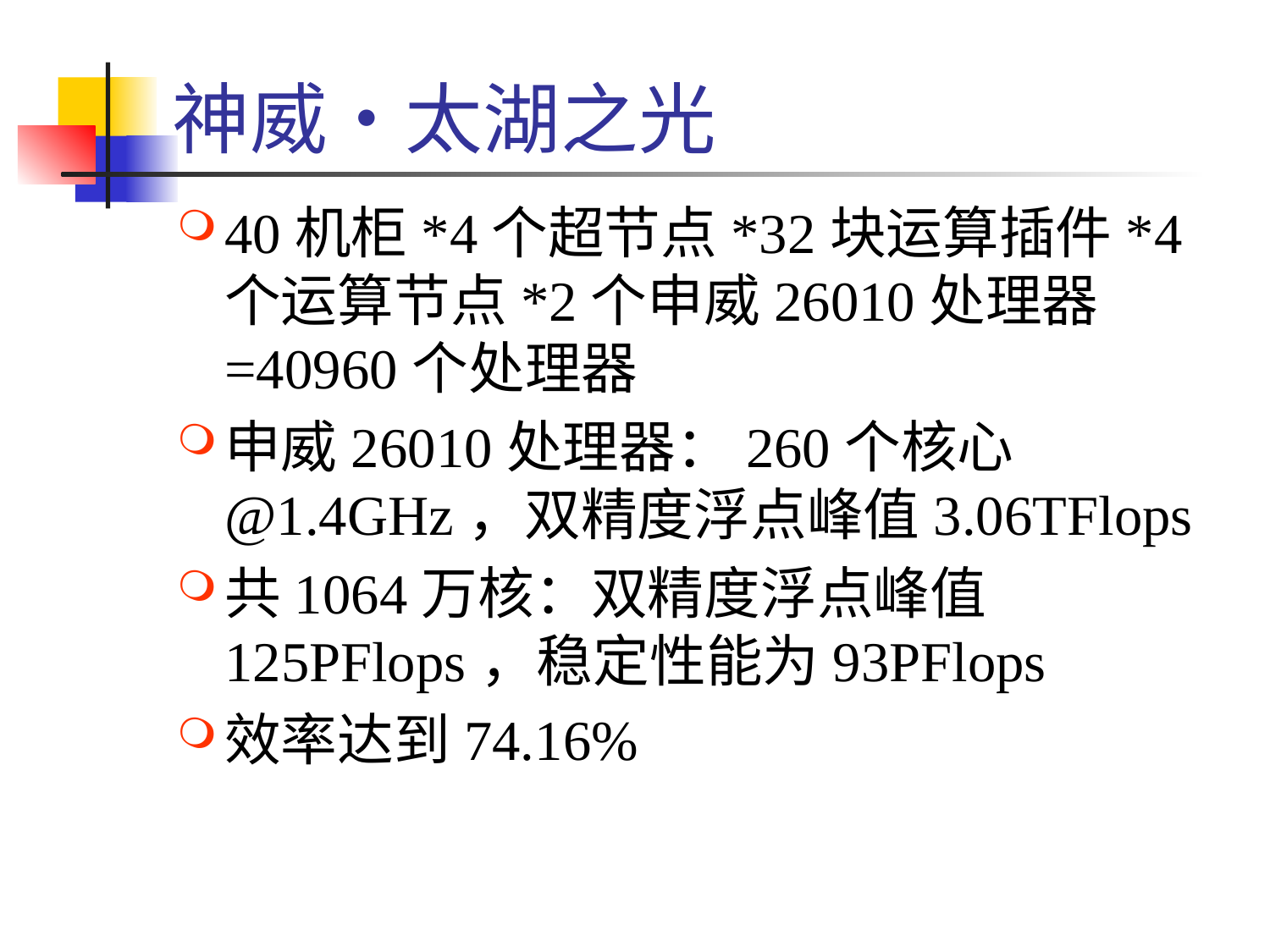

# 神威•太湖之光
40机柜*4个超节点*32块运算插件*4个运算节点*2个申威26010处理器=40960个处理器
申威26010处理器：260个核心@1.4GHz，双精度浮点峰值3.06TFlops
共1064万核：双精度浮点峰值125PFlops，稳定性能为93PFlops
效率达到74.16%